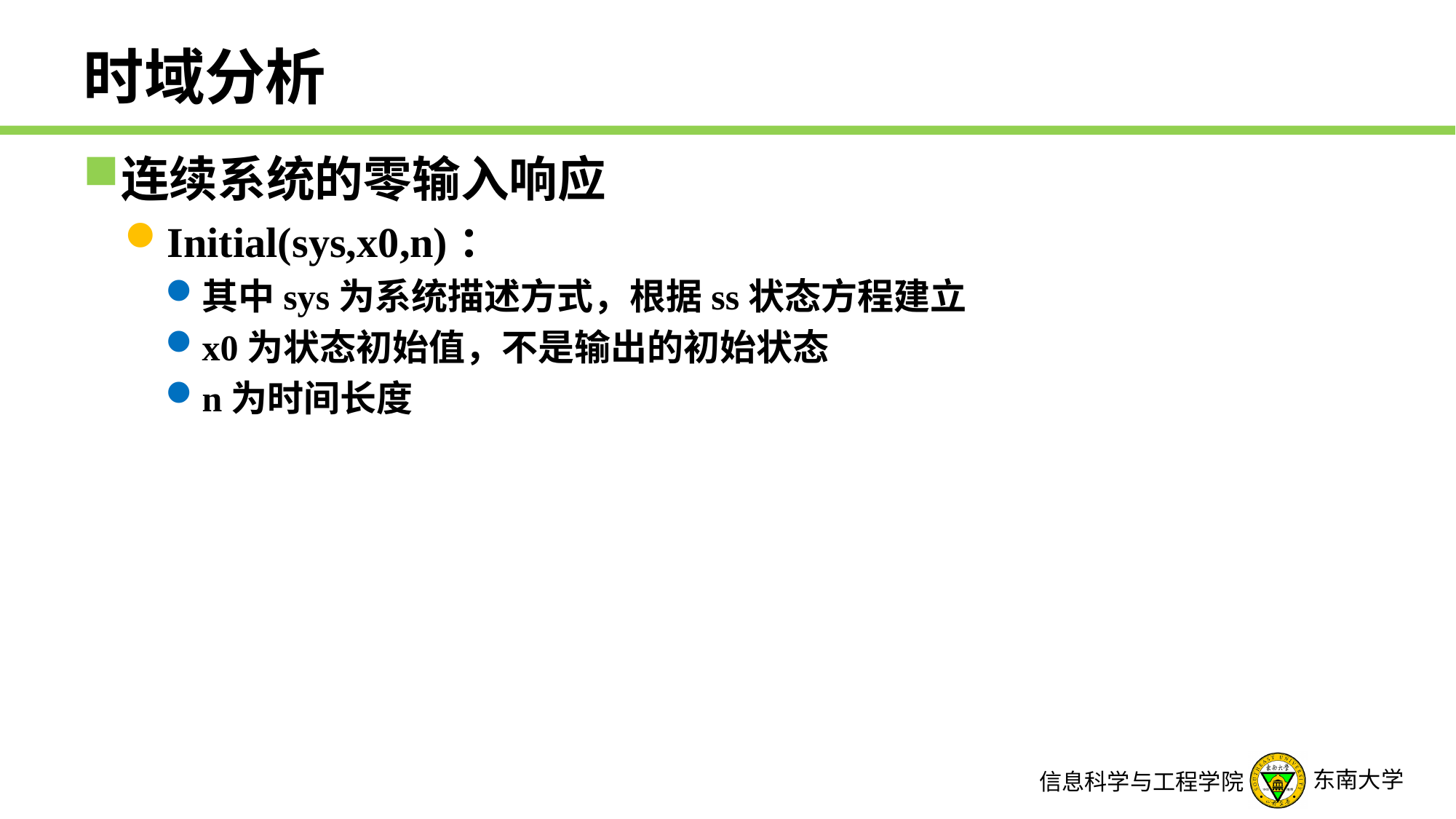

# 时域分析
连续系统的零输入响应
Initial(sys,x0,n)：
其中sys为系统描述方式，根据ss状态方程建立
x0为状态初始值，不是输出的初始状态
n为时间长度